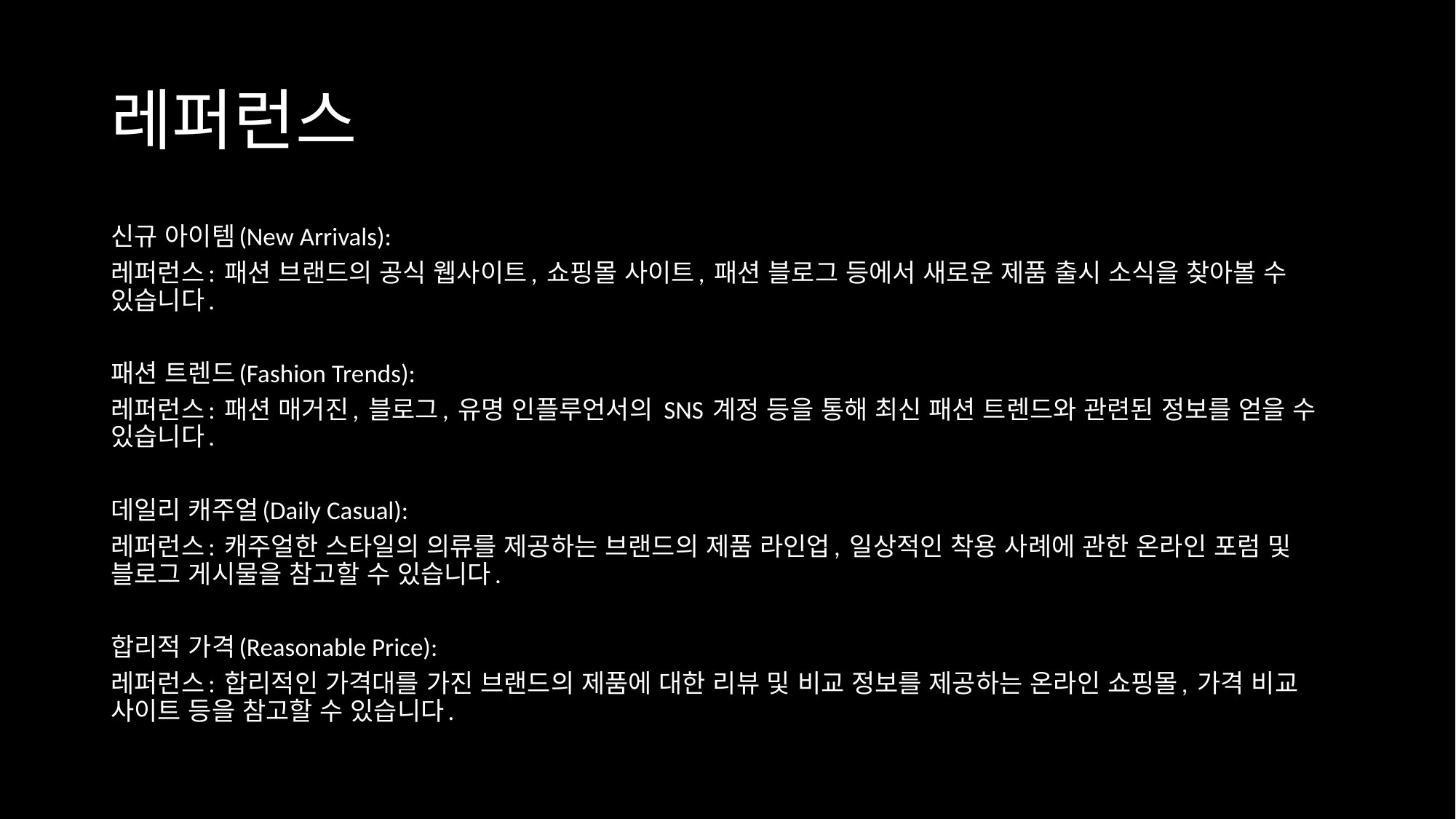

# 레퍼런스
신규 아이템(New Arrivals):
레퍼런스: 패션 브랜드의 공식 웹사이트, 쇼핑몰 사이트, 패션 블로그 등에서 새로운 제품 출시 소식을 찾아볼 수 있습니다.

패션 트렌드(Fashion Trends):
레퍼런스: 패션 매거진, 블로그, 유명 인플루언서의 SNS 계정 등을 통해 최신 패션 트렌드와 관련된 정보를 얻을 수 있습니다.

데일리 캐주얼(Daily Casual):
레퍼런스: 캐주얼한 스타일의 의류를 제공하는 브랜드의 제품 라인업, 일상적인 착용 사례에 관한 온라인 포럼 및 블로그 게시물을 참고할 수 있습니다.

합리적 가격(Reasonable Price):
레퍼런스: 합리적인 가격대를 가진 브랜드의 제품에 대한 리뷰 및 비교 정보를 제공하는 온라인 쇼핑몰, 가격 비교 사이트 등을 참고할 수 있습니다.